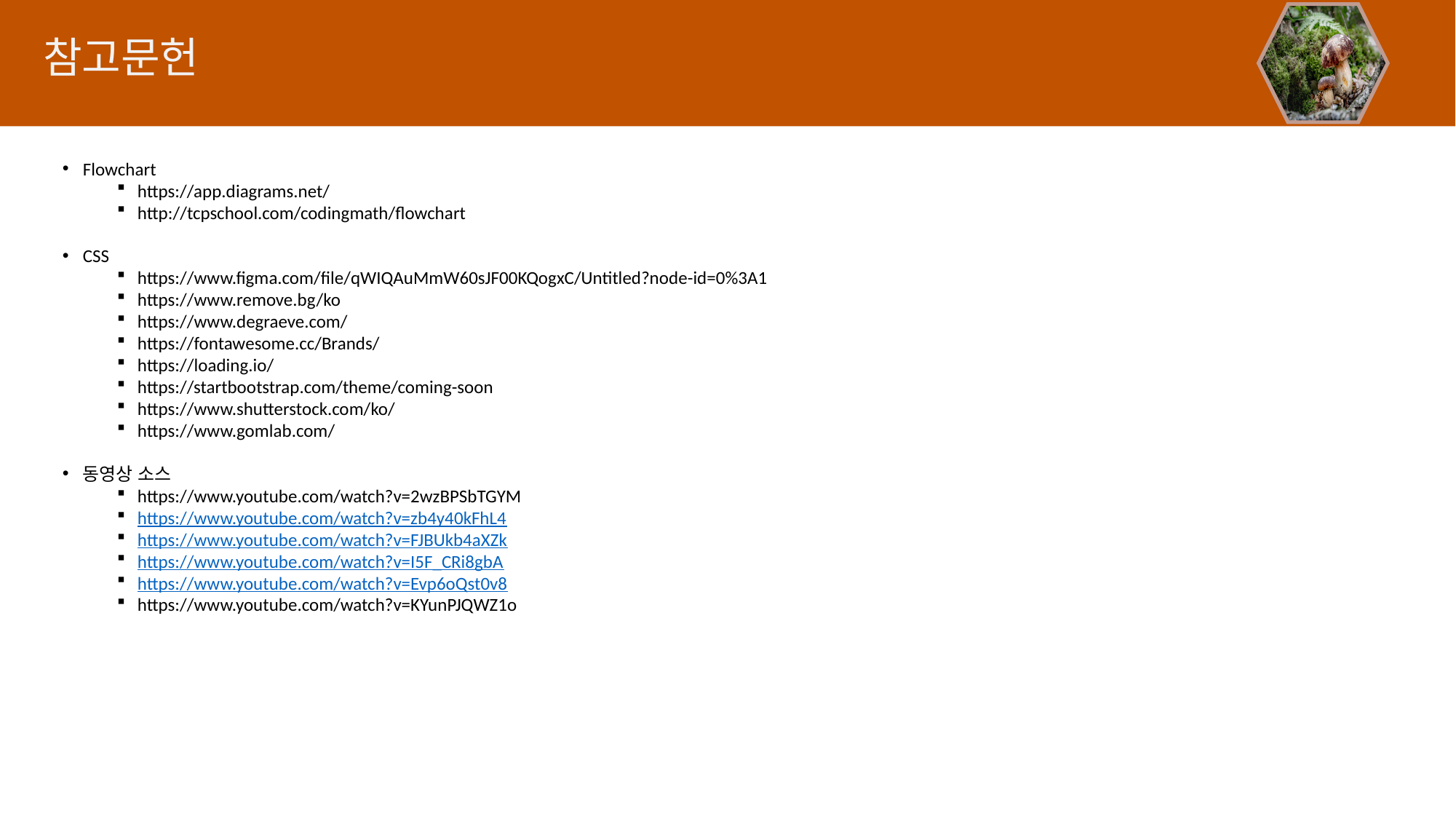

참고문헌
Flowchart
https://app.diagrams.net/
http://tcpschool.com/codingmath/flowchart

CSS
https://www.figma.com/file/qWIQAuMmW60sJF00KQogxC/Untitled?node-id=0%3A1
https://www.remove.bg/ko
https://www.degraeve.com/
https://fontawesome.cc/Brands/
https://loading.io/
https://startbootstrap.com/theme/coming-soon
https://www.shutterstock.com/ko/
https://www.gomlab.com/

동영상 소스
https://www.youtube.com/watch?v=2wzBPSbTGYM
https://www.youtube.com/watch?v=zb4y40kFhL4
https://www.youtube.com/watch?v=FJBUkb4aXZk
https://www.youtube.com/watch?v=I5F_CRi8gbA
https://www.youtube.com/watch?v=Evp6oQst0v8
https://www.youtube.com/watch?v=KYunPJQWZ1o